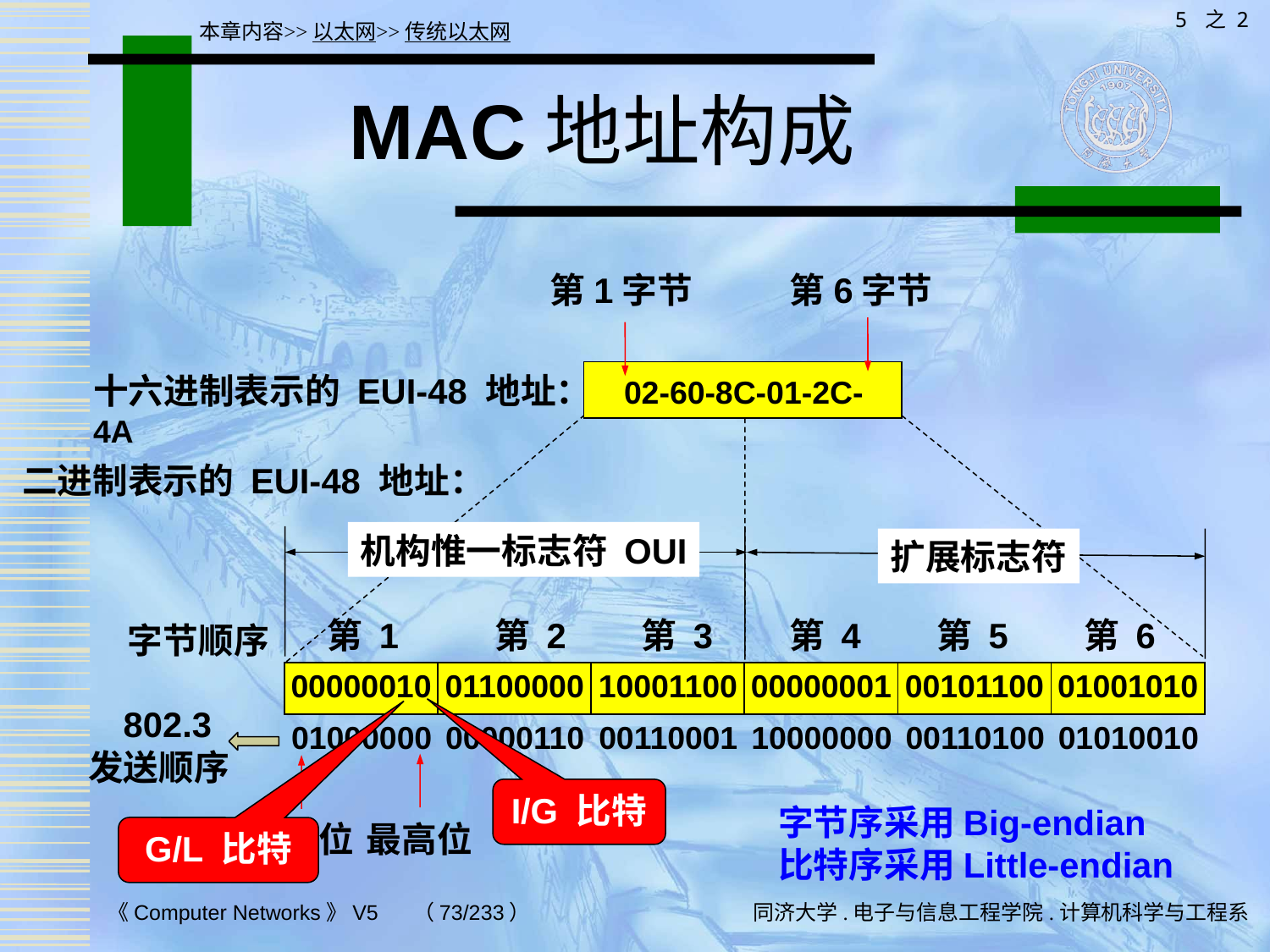

5 之 2
本章内容>>以太网>>传统以太网
# MAC地址构成
第1字节
第6字节

十六进制表示的 EUI-48 地址：   02-60-8C-01-2C-4A

二进制表示的 EUI-48 地址：
机构惟一标志符 OUI

扩展标志符

第 1
第 2
第 3
第 4
第 5
第 6
字节顺序
| 00000010 | 01100000 | 10001100 | 00000001 | 00101100 | 01001010 |
| --- | --- | --- | --- | --- | --- |
802.3
| 01000000 | 00000110 | 00110001 | 10000000 | 00110100 | 01010010 |
| --- | --- | --- | --- | --- | --- |

发送顺序

I/G 比特
字节序采用Big-endian
比特序采用Little-endian
最低位
最高位
G/L 比特